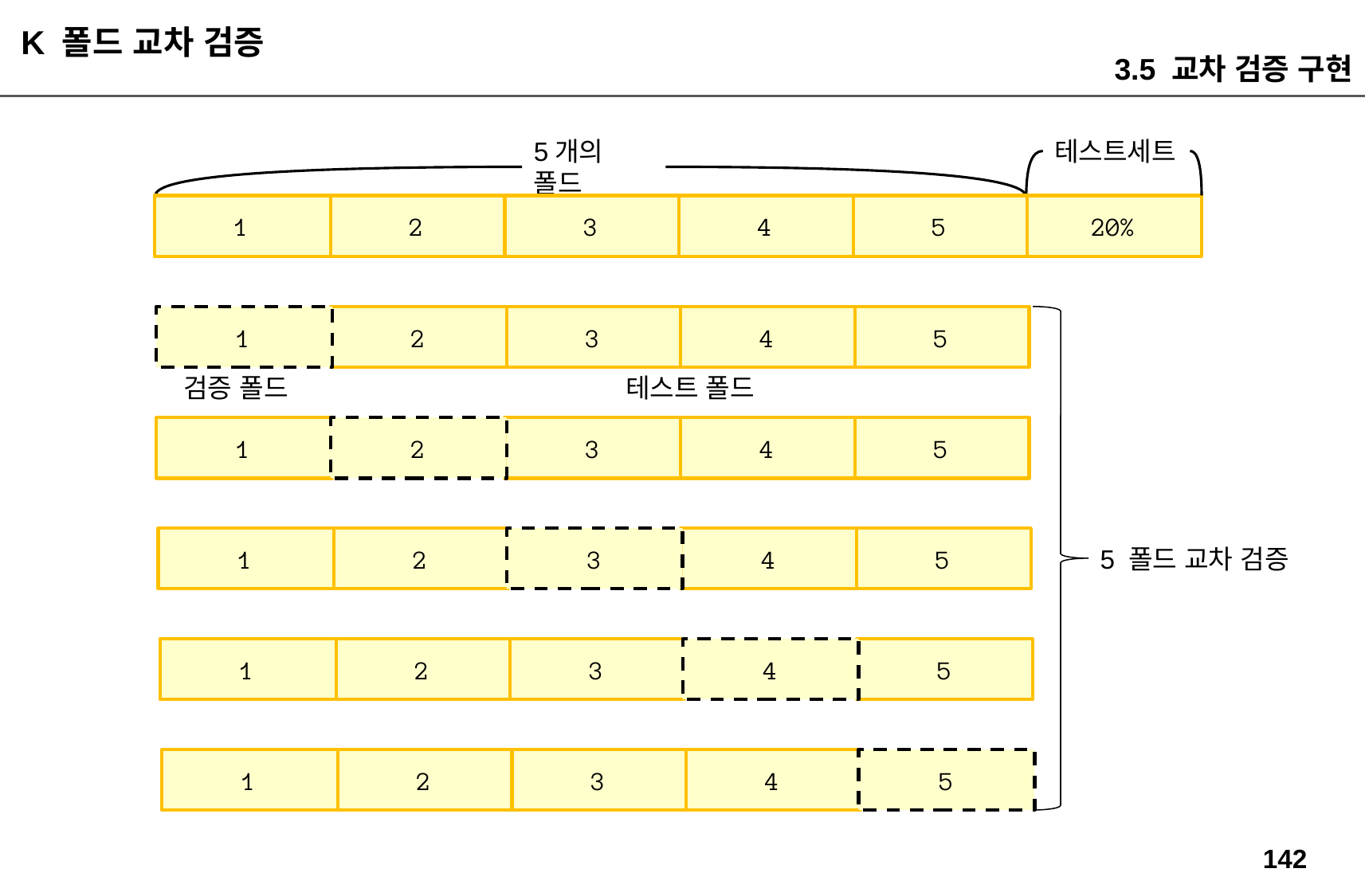

K 폴드 교차 검증
3.5 교차 검증 구현
5개의 폴드
테스트세트

1
2
3
4
5

20%

1
2
3
4
5

검증 폴드
테스트 폴드

1
2
3
4
5

1
2
3
4
5

5 폴드 교차 검증

1
2
3
4
5

1
2
3
4
5